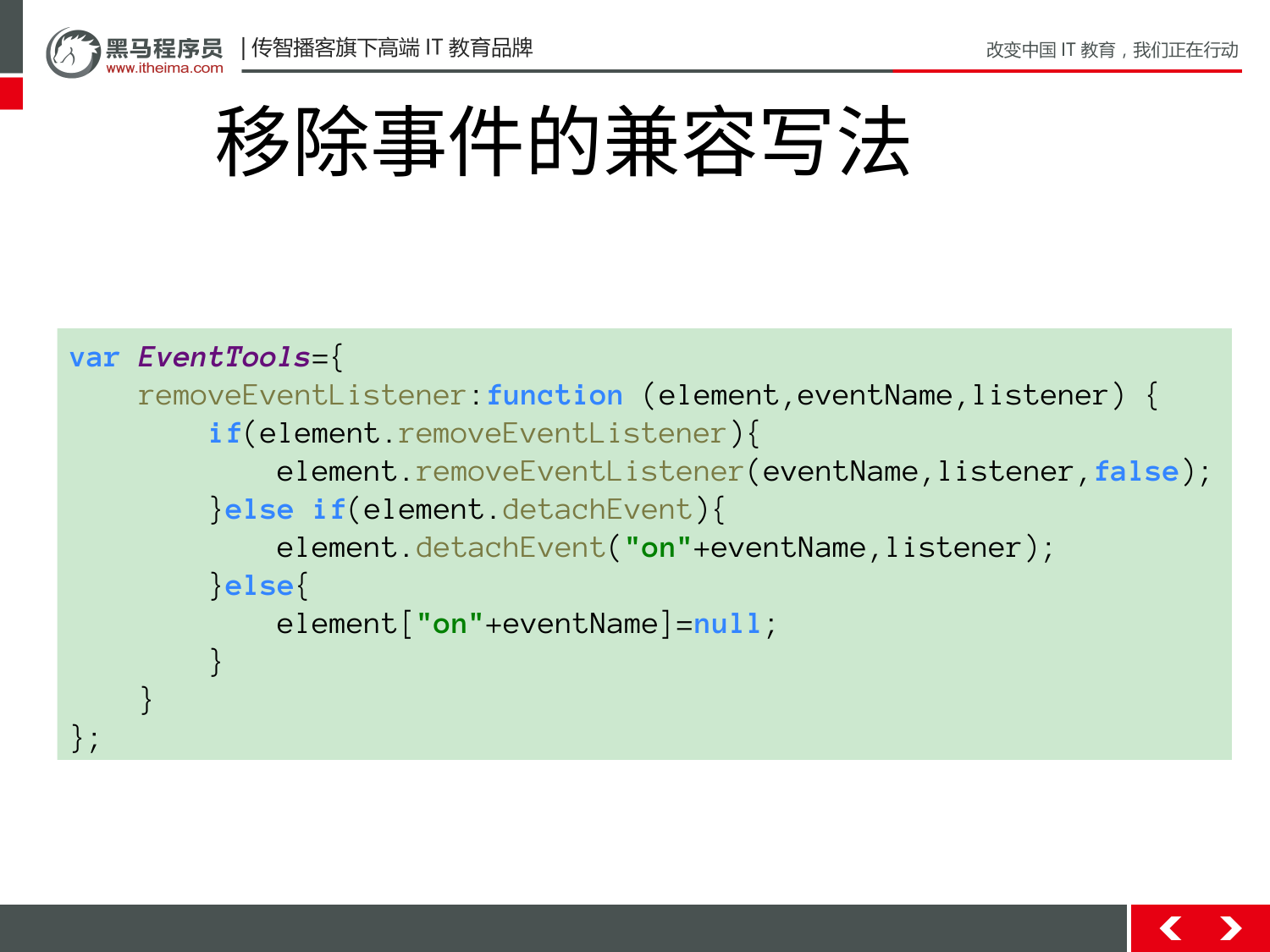

移除事件的兼容写法
var EventTools={
    removeEventListener:function (element,eventName,listener) {
        if(element.removeEventListener){
            element.removeEventListener(eventName,listener,false);
        }else if(element.detachEvent){
            element.detachEvent("on"+eventName,listener);
        }else{
            element["on"+eventName]=null;
        }
    }
};